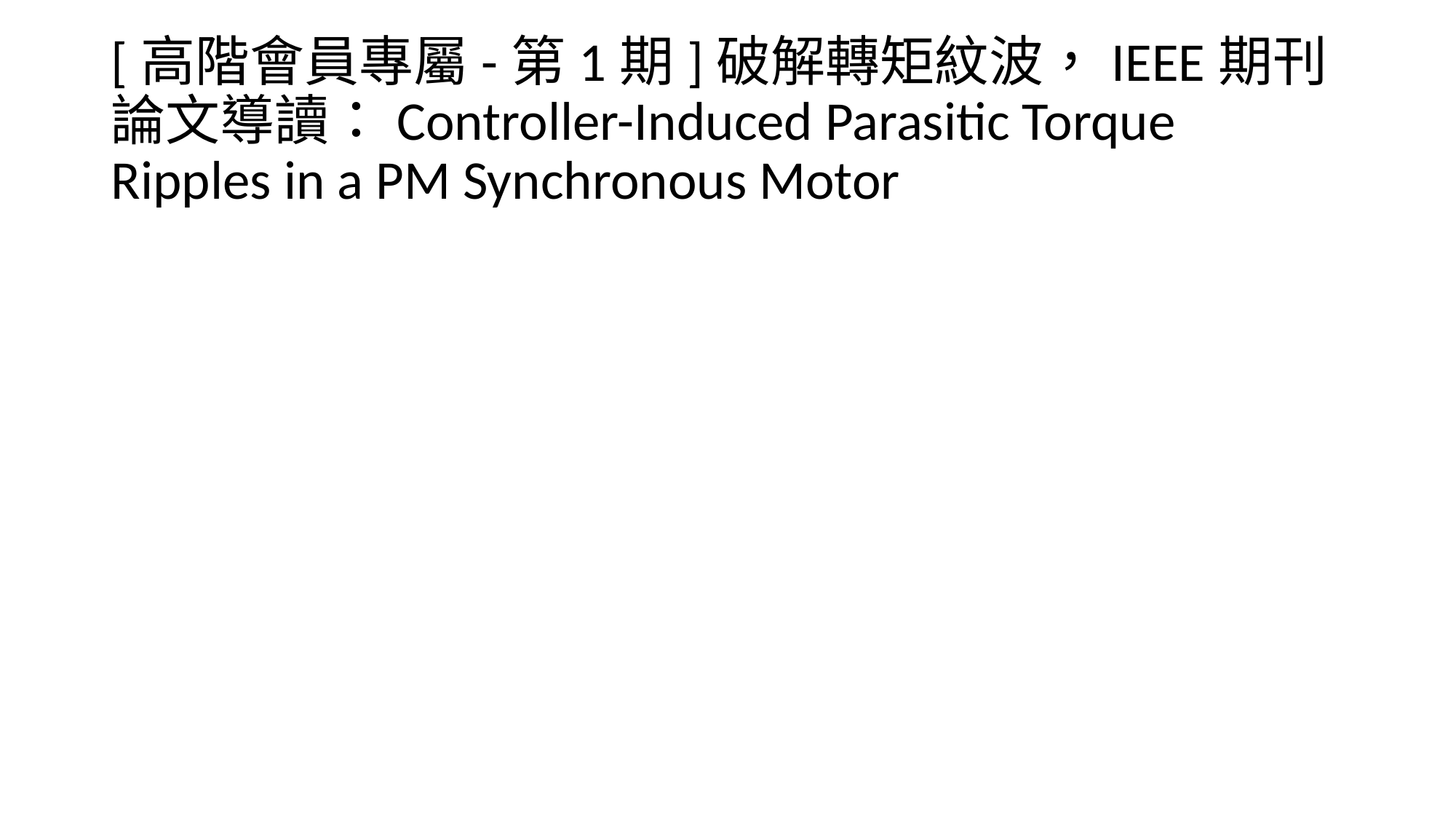

# [高階會員專屬-第1期]破解轉矩紋波，IEEE期刊論文導讀：Controller-Induced Parasitic Torque Ripples in a PM Synchronous Motor